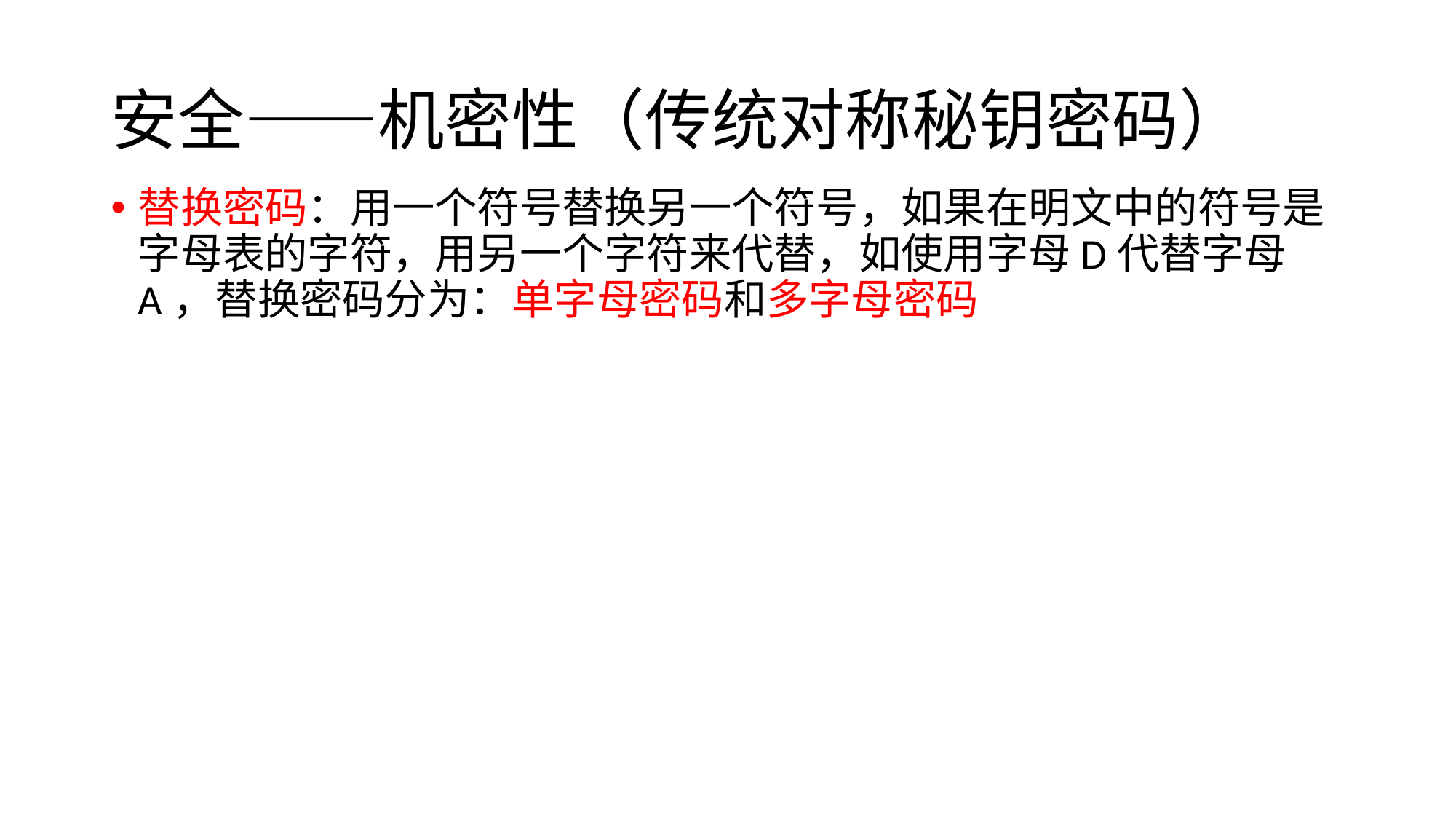

# 安全——机密性（传统对称秘钥密码）
替换密码：用一个符号替换另一个符号，如果在明文中的符号是字母表的字符，用另一个字符来代替，如使用字母D代替字母A，替换密码分为：单字母密码和多字母密码